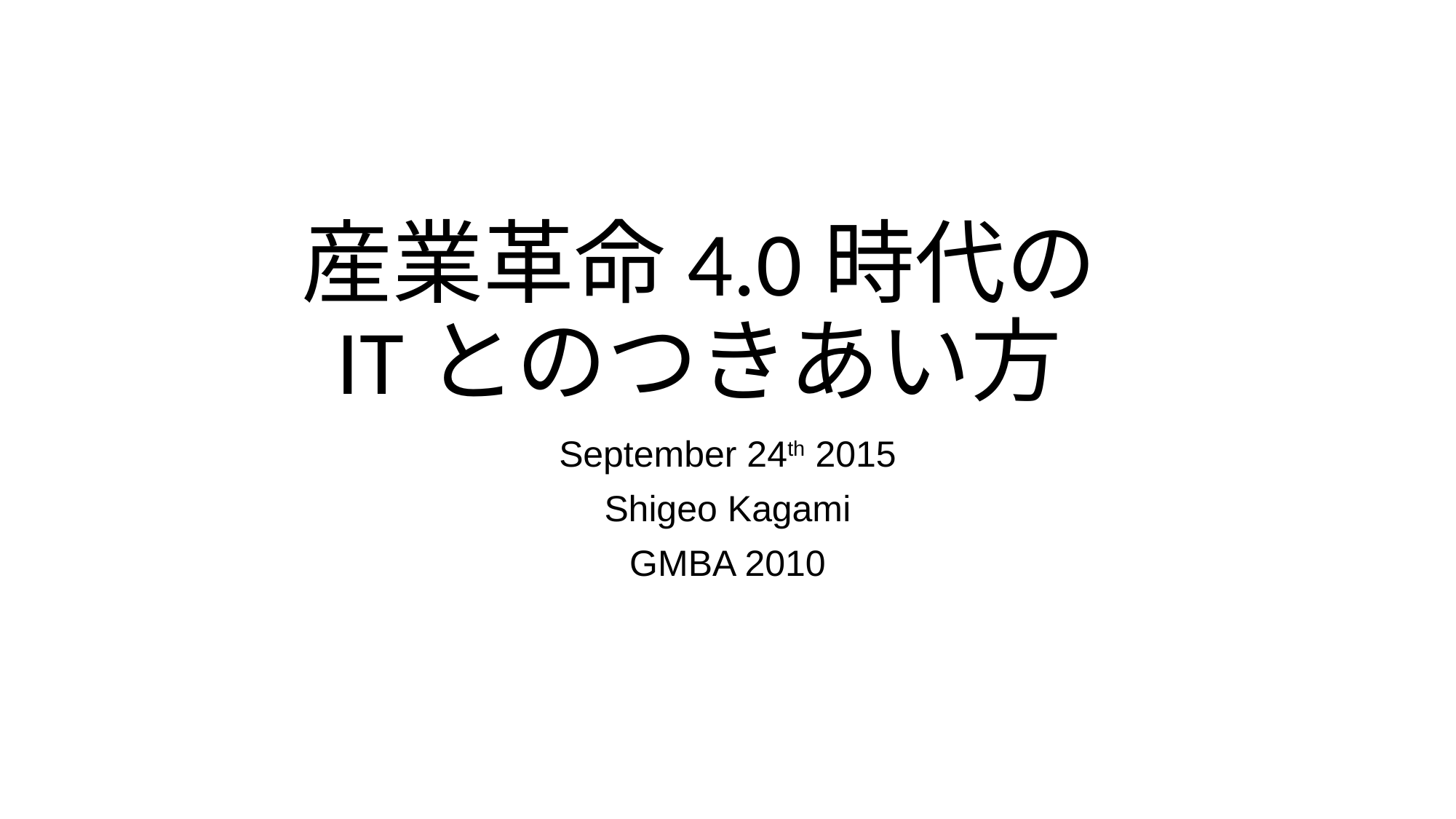

# 産業革命4.0時代の ITとのつきあい方
September 24th 2015
Shigeo Kagami
GMBA 2010